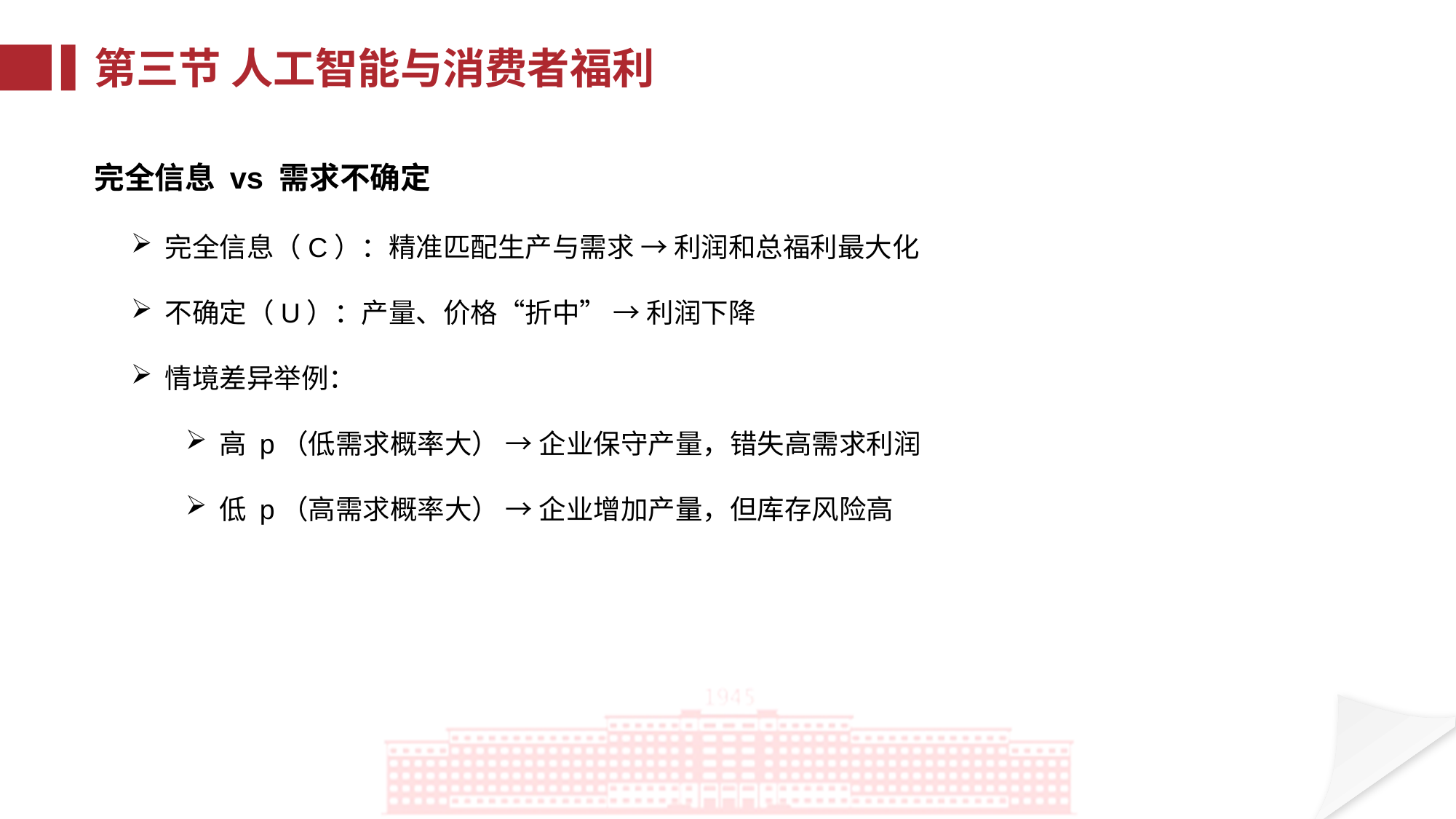

第三节 人工智能与消费者福利

完全信息 vs 需求不确定
完全信息（C）：精准匹配生产与需求 → 利润和总福利最大化
不确定（U）：产量、价格“折中” → 利润下降
情境差异举例：
高 p（低需求概率大） → 企业保守产量，错失高需求利润
低 p（高需求概率大） → 企业增加产量，但库存风险高